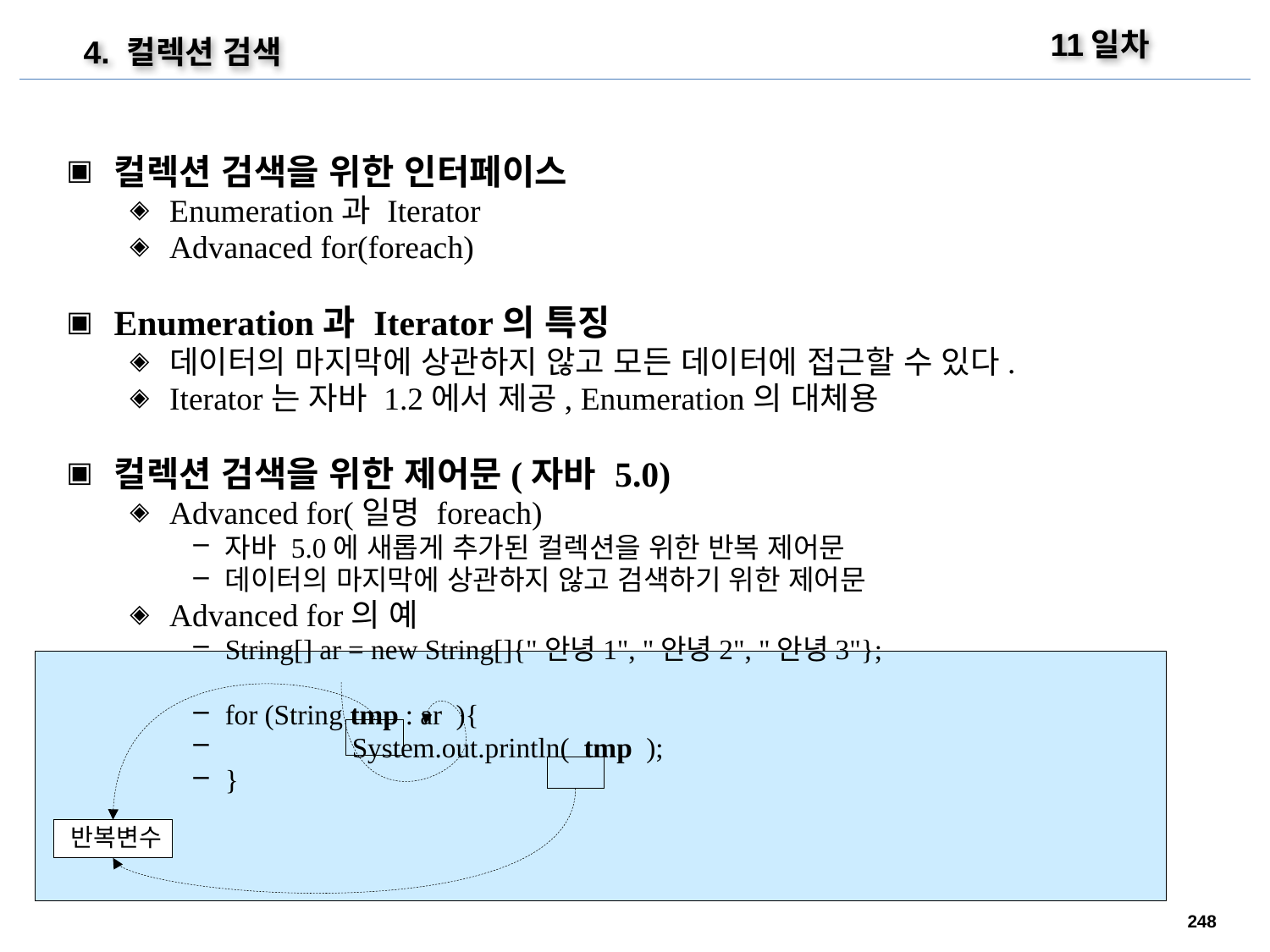

11일차
4. 컬렉션 검색
컬렉션 검색을 위한 인터페이스
Enumeration과 Iterator
Advanaced for(foreach)

Enumeration과 Iterator의 특징
데이터의 마지막에 상관하지 않고 모든 데이터에 접근할 수 있다.
Iterator는 자바 1.2에서 제공, Enumeration의 대체용

컬렉션 검색을 위한 제어문(자바 5.0)
Advanced for(일명 foreach)
자바 5.0에 새롭게 추가된 컬렉션을 위한 반복 제어문
데이터의 마지막에 상관하지 않고 검색하기 위한 제어문
Advanced for의 예
String[] ar = new String[]{"안녕1", "안녕2", "안녕3"};

for (String tmp : ar  ){
	System.out.println(  tmp  );
}

반복변수